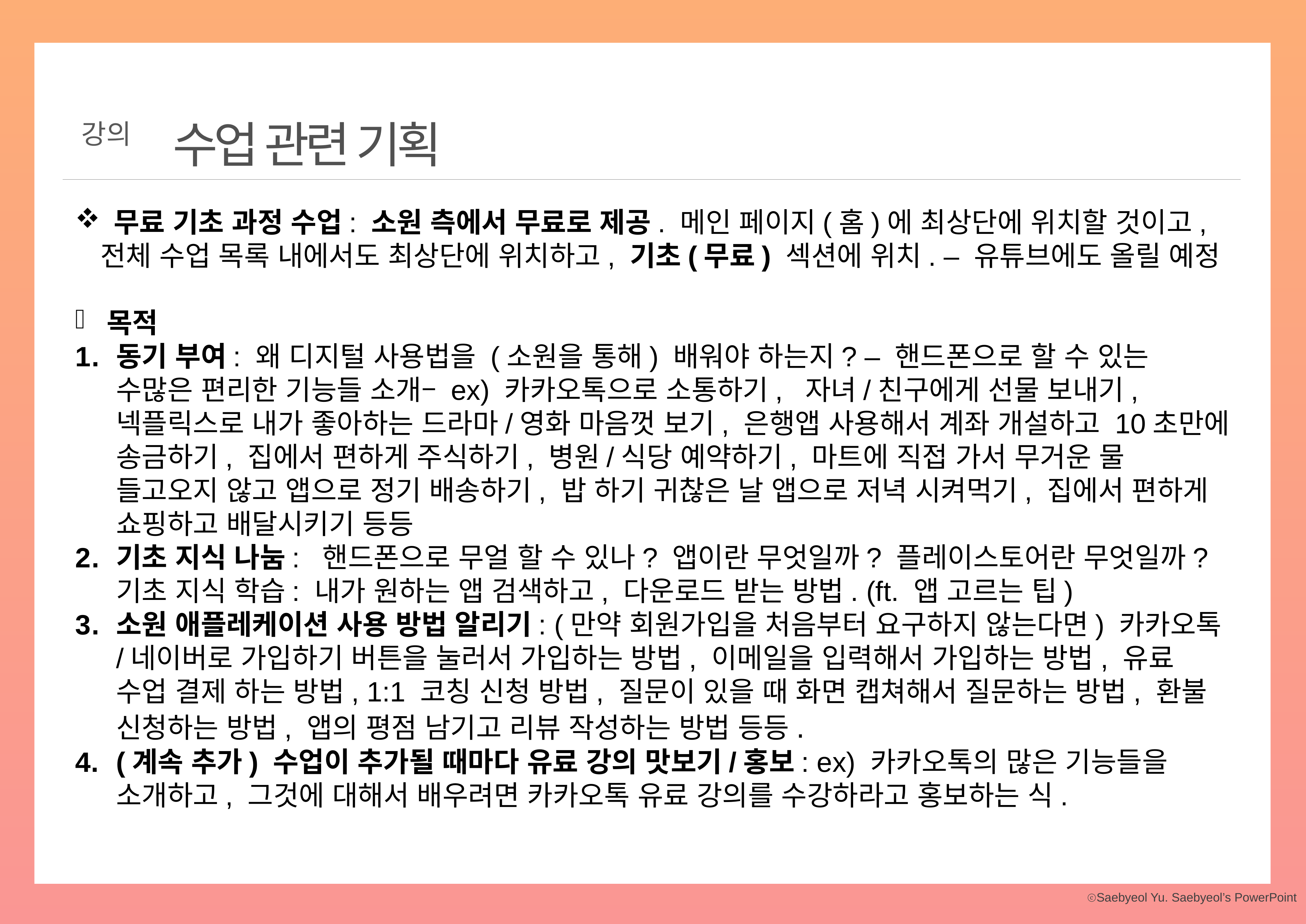

수업 관련 기획
강의
 무료 기초 과정 수업: 소원 측에서 무료로 제공. 메인 페이지(홈)에 최상단에 위치할 것이고, 전체 수업 목록 내에서도 최상단에 위치하고, 기초(무료) 섹션에 위치. – 유튜브에도 올릴 예정

목적
동기 부여: 왜 디지털 사용법을 (소원을 통해) 배워야 하는지? – 핸드폰으로 할 수 있는 수많은 편리한 기능들 소개– ex) 카카오톡으로 소통하기,  자녀/친구에게 선물 보내기, 넥플릭스로 내가 좋아하는 드라마/영화 마음껏 보기, 은행앱 사용해서 계좌 개설하고 10초만에 송금하기, 집에서 편하게 주식하기, 병원/식당 예약하기, 마트에 직접 가서 무거운 물 들고오지 않고 앱으로 정기 배송하기, 밥 하기 귀찮은 날 앱으로 저녁 시켜먹기, 집에서 편하게 쇼핑하고 배달시키기 등등
기초 지식 나눔:  핸드폰으로 무얼 할 수 있나? 앱이란 무엇일까? 플레이스토어란 무엇일까? 기초 지식 학습: 내가 원하는 앱 검색하고, 다운로드 받는 방법. (ft. 앱 고르는 팁)
소원 애플레케이션 사용 방법 알리기: (만약 회원가입을 처음부터 요구하지 않는다면) 카카오톡/네이버로 가입하기 버튼을 눌러서 가입하는 방법, 이메일을 입력해서 가입하는 방법, 유료 수업 결제 하는 방법, 1:1 코칭 신청 방법, 질문이 있을 때 화면 캡쳐해서 질문하는 방법, 환불 신청하는 방법, 앱의 평점 남기고 리뷰 작성하는 방법 등등.
(계속 추가) 수업이 추가될 때마다 유료 강의 맛보기/홍보: ex) 카카오톡의 많은 기능들을 소개하고, 그것에 대해서 배우려면 카카오톡 유료 강의를 수강하라고 홍보하는 식.